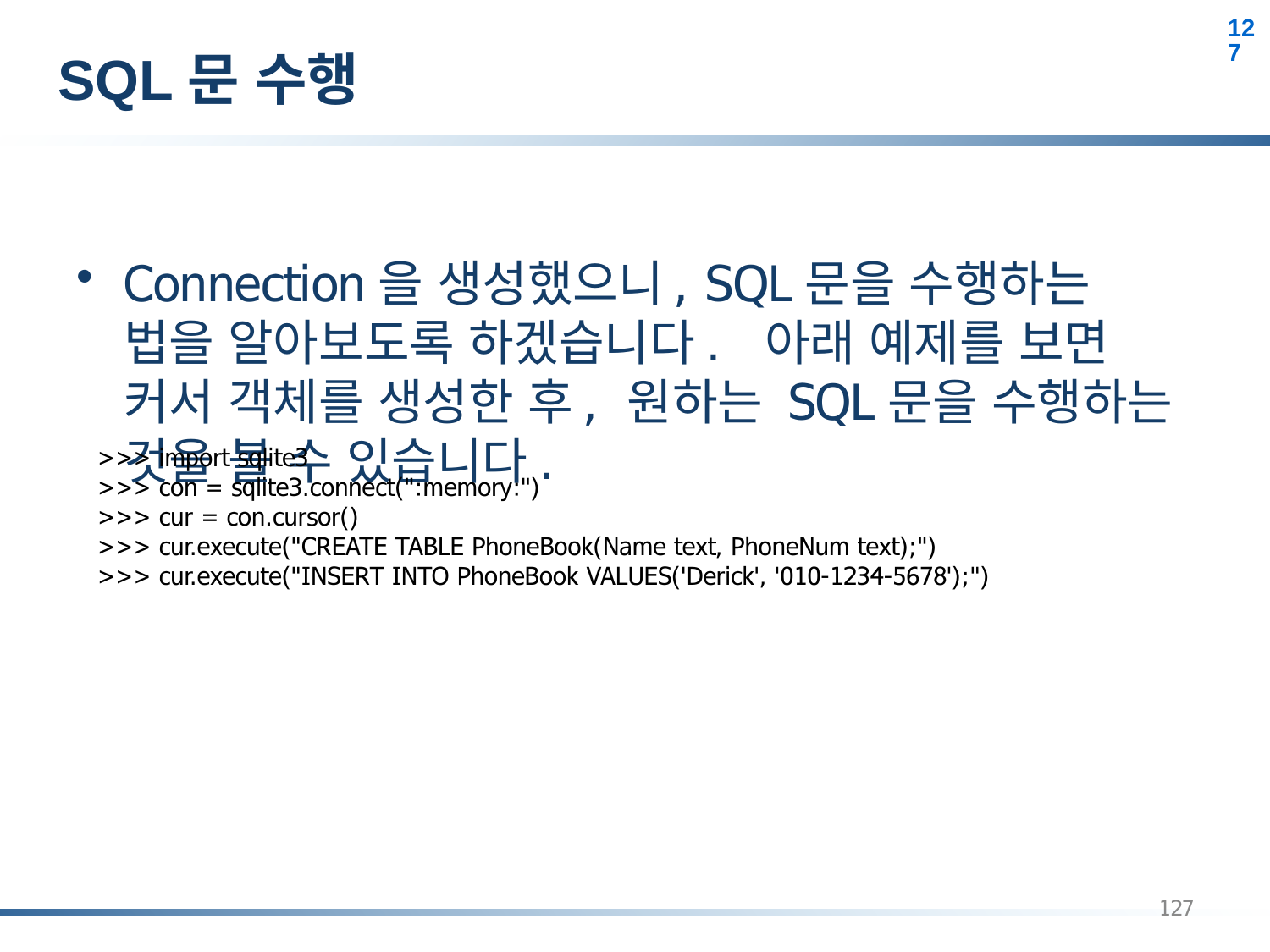

# SQL문 수행
Connection을 생성했으니, SQL문을 수행하는 법을 알아보도록 하겠습니다.  아래 예제를 보면 커서 객체를 생성한 후, 원하는 SQL문을 수행하는 것을 볼 수 있습니다.

>>> import sqlite3
>>> con = sqlite3.connect(":memory:")
>>> cur = con.cursor()
>>> cur.execute("CREATE TABLE PhoneBook(Name text, PhoneNum text);")
>>> cur.execute("INSERT INTO PhoneBook VALUES('Derick', '010-1234-5678');")
127